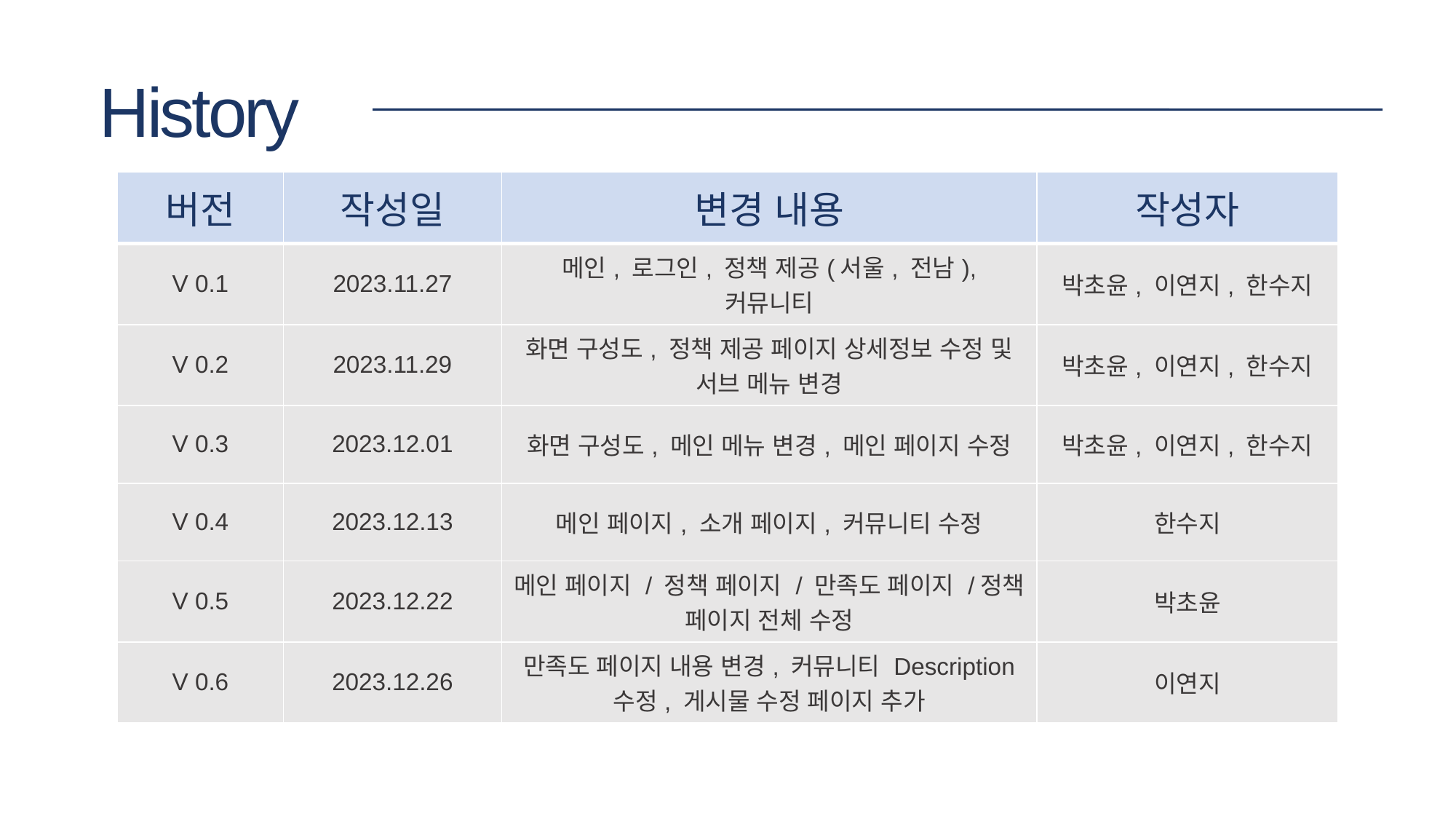

History
| 버전 | 작성일 | 변경 내용 | 작성자 |
| --- | --- | --- | --- |
| V 0.1 | 2023.11.27 | 메인, 로그인, 정책 제공(서울, 전남), 커뮤니티 | 박초윤, 이연지, 한수지 |
| V 0.2 | 2023.11.29 | 화면 구성도, 정책 제공 페이지 상세정보 수정 및 서브 메뉴 변경 | 박초윤, 이연지, 한수지 |
| V 0.3 | 2023.12.01 | 화면 구성도, 메인 메뉴 변경, 메인 페이지 수정 | 박초윤, 이연지, 한수지 |
| V 0.4 | 2023.12.13 | 메인 페이지, 소개 페이지, 커뮤니티 수정 | 한수지 |
| V 0.5 | 2023.12.22 | 메인 페이지 / 정책 페이지 / 만족도 페이지 /정책 페이지 전체 수정 | 박초윤 |
| V 0.6 | 2023.12.26 | 만족도 페이지 내용 변경, 커뮤니티 Description 수정, 게시물 수정 페이지 추가 | 이연지 |